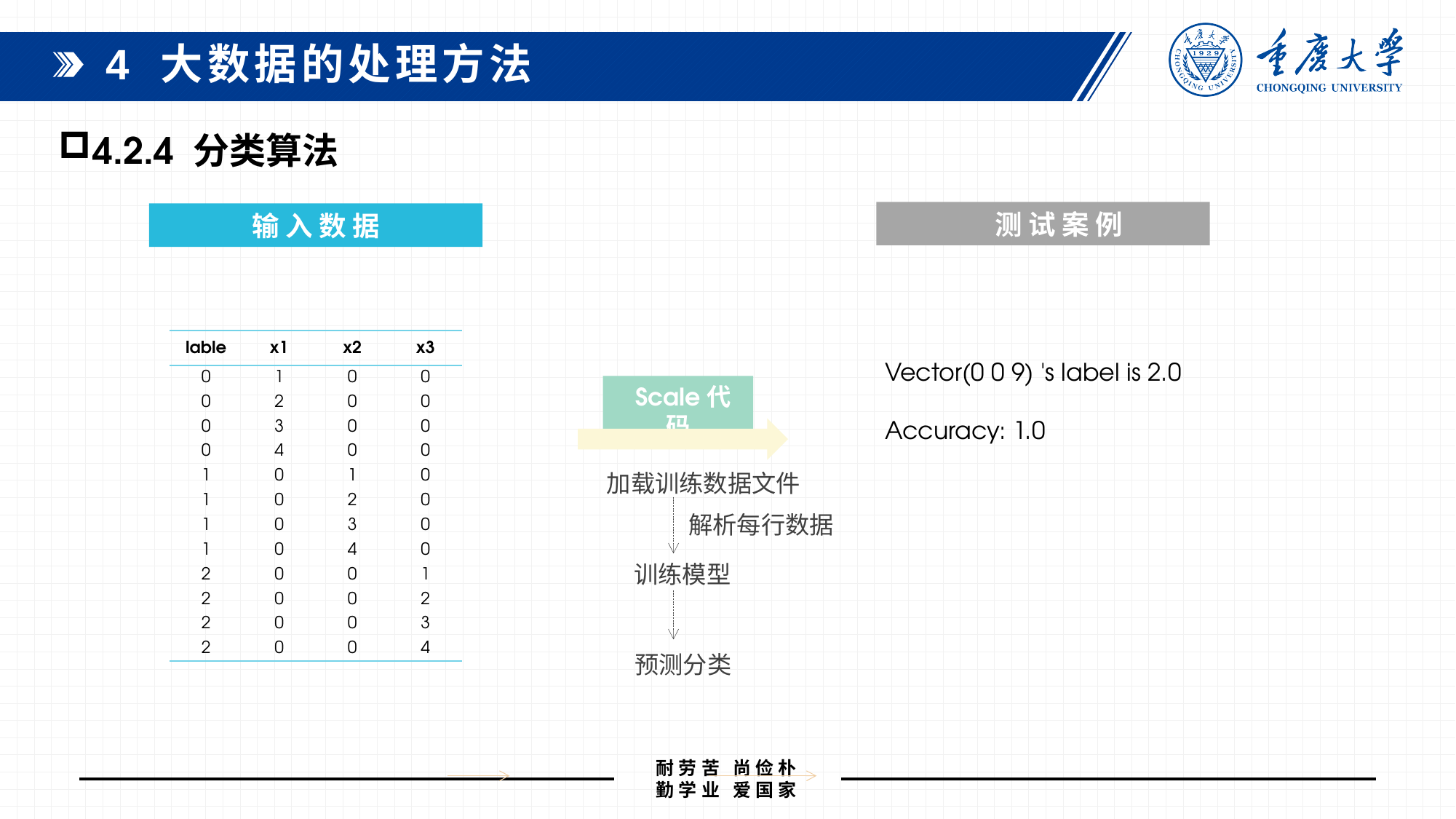

4 大数据的处理方法
4.2.4 分类算法
    测 试 案 例
输 入 数 据
| lable | x1 | x2 | x3 |
| --- | --- | --- | --- |
| 0 | 1 | 0 | 0 |
| 0 | 2 | 0 | 0 |
| 0 | 3 | 0 | 0 |
| 0 | 4 | 0 | 0 |
| 1 | 0 | 1 | 0 |
| 1 | 0 | 2 | 0 |
| 1 | 0 | 3 | 0 |
| 1 | 0 | 4 | 0 |
| 2 | 0 | 0 | 1 |
| 2 | 0 | 0 | 2 |
| 2 | 0 | 0 | 3 |
| 2 | 0 | 0 | 4 |
Vector(0 0 9) 's label is 2.0

Accuracy: 1.0

  Scale代码

加载训练数据文件
解析每行数据
训练模型
预测分类